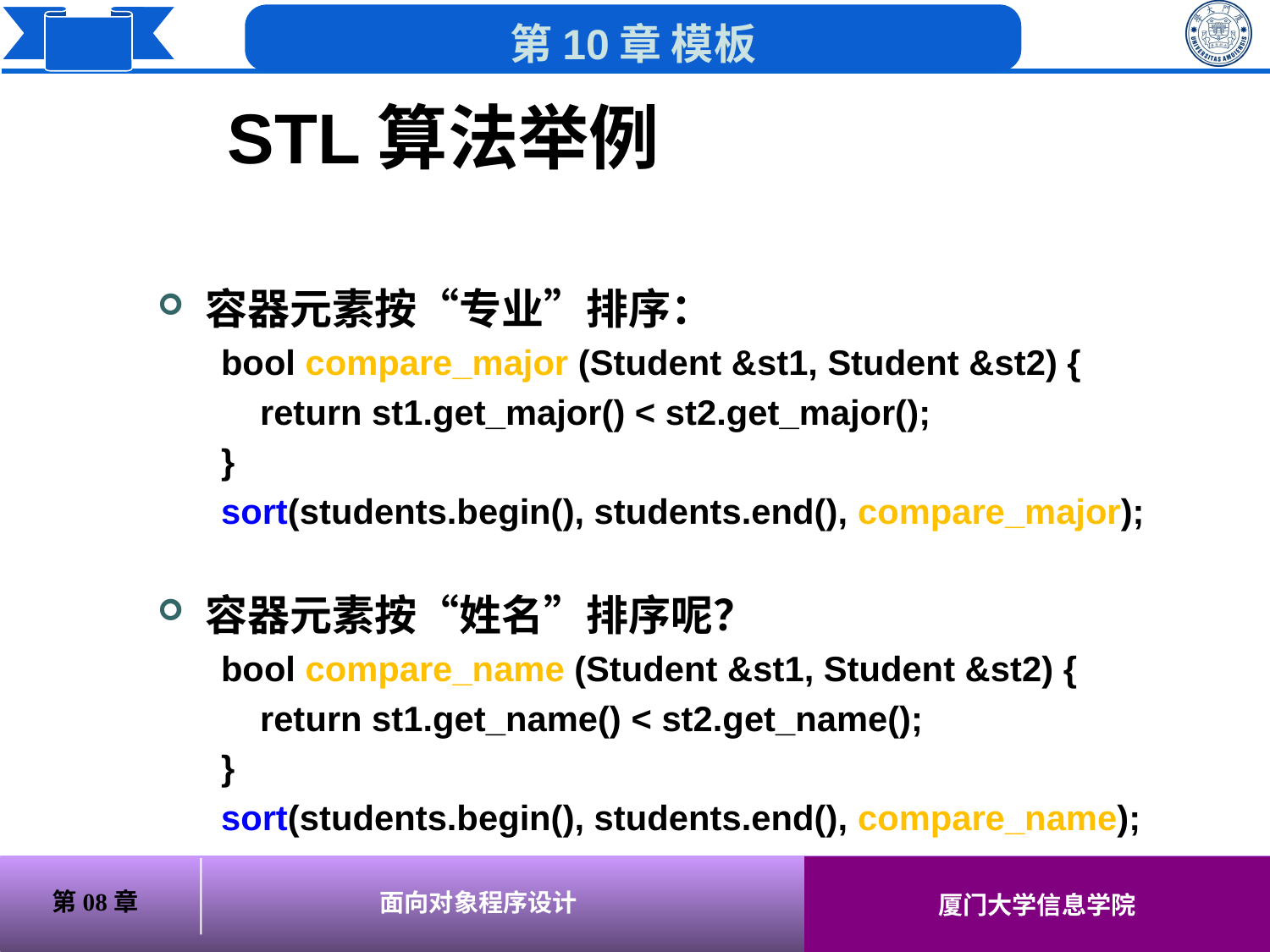

# STL算法举例
容器元素按“专业”排序：
bool compare_major (Student &st1, Student &st2) {
    return st1.get_major() < st2.get_major();
}
sort(students.begin(), students.end(), compare_major);

容器元素按“姓名”排序呢？
bool compare_name (Student &st1, Student &st2) {
    return st1.get_name() < st2.get_name();
}
sort(students.begin(), students.end(), compare_name);
65